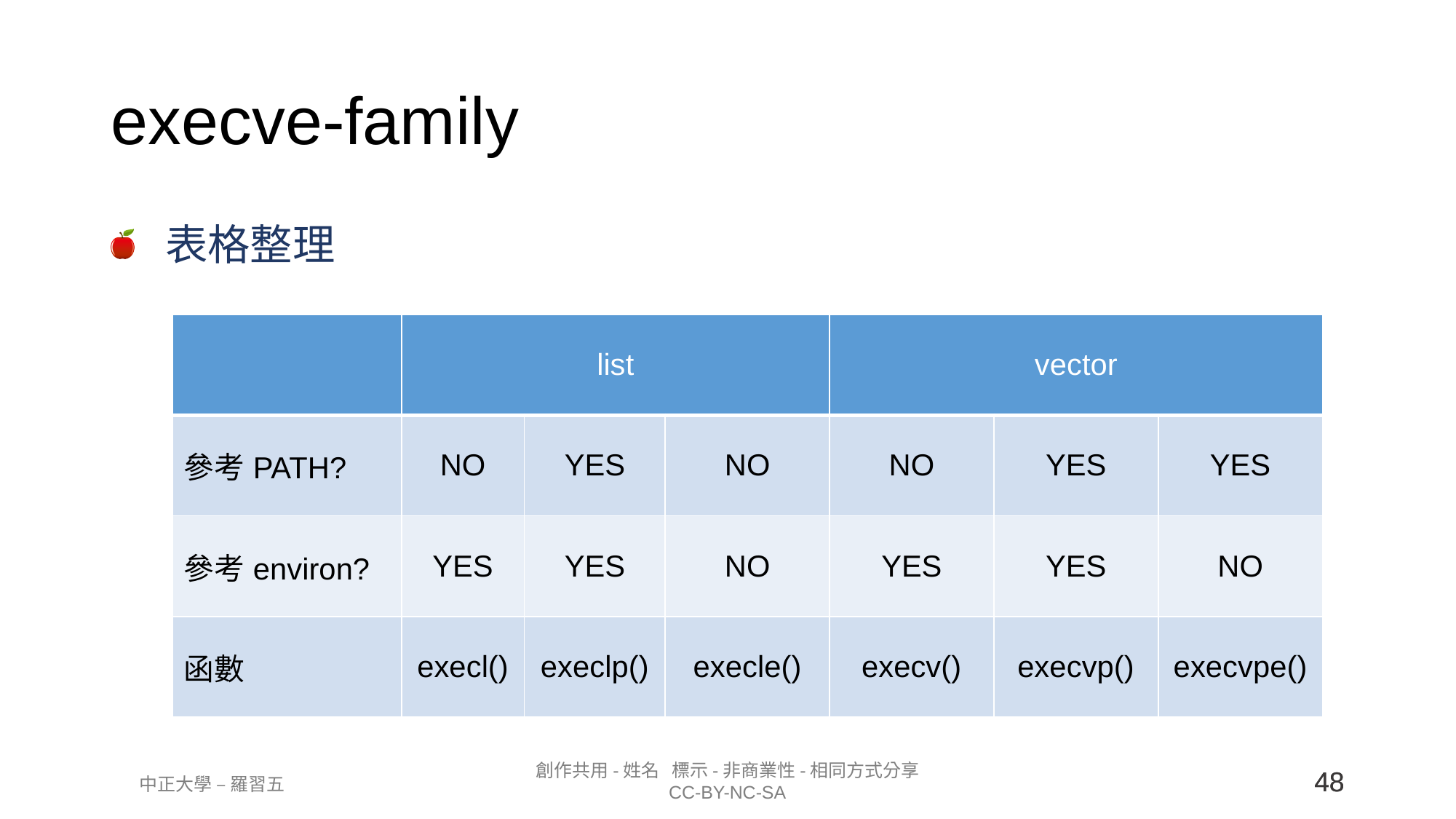

# execve-family
表格整理
|  | list |  |  | vector |  |  |
| --- | --- | --- | --- | --- | --- | --- |
| 參考PATH? | NO | YES | NO | NO | YES | YES |
| 參考environ? | YES | YES | NO | YES | YES | NO |
| 函數 | execl() | execlp() | execle() | execv() | execvp() | execvpe() |